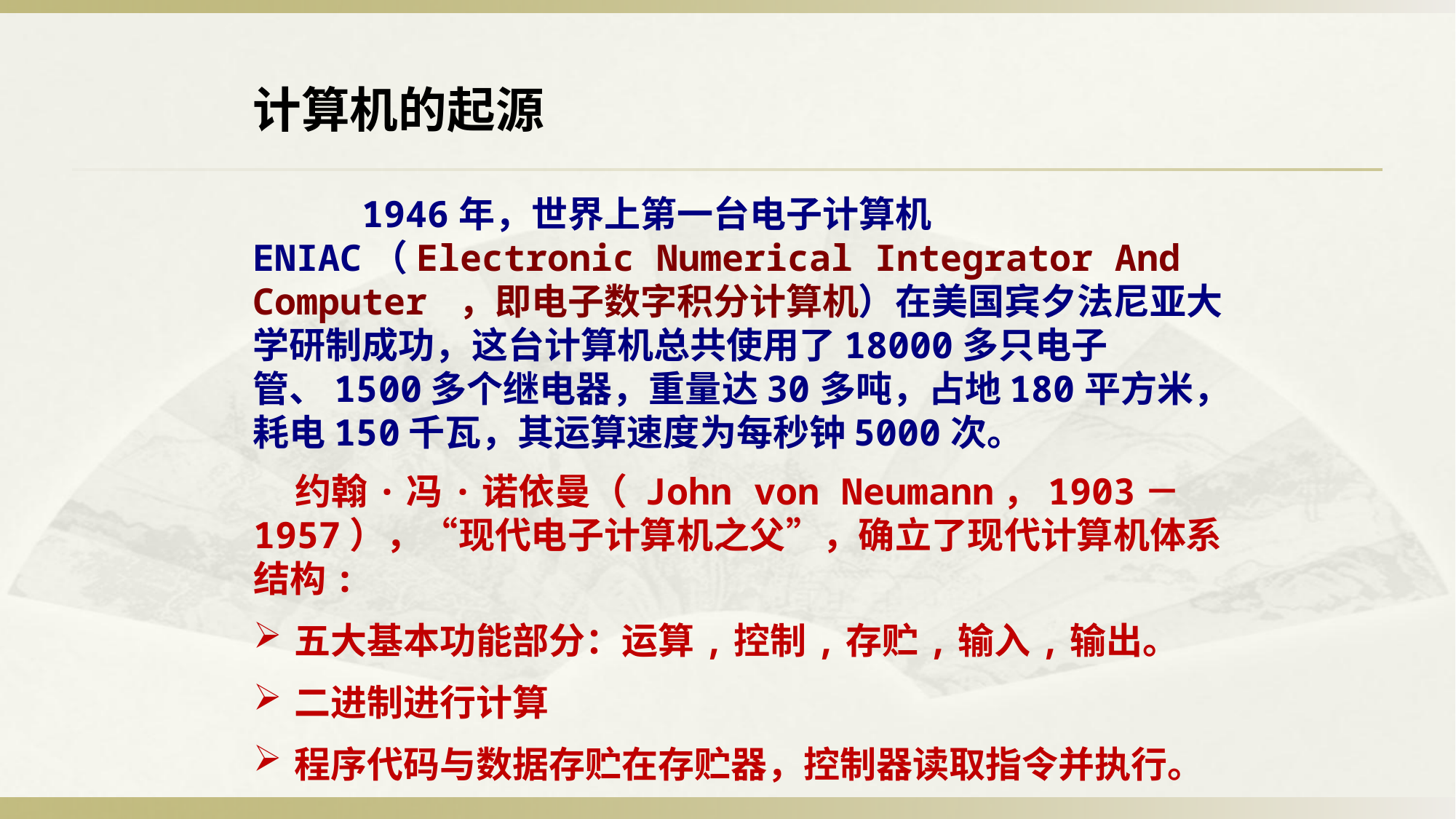

计算机的起源
     1946年，世界上第一台电子计算机ENIAC（Electronic Numerical Integrator And Computer ，即电子数字积分计算机）在美国宾夕法尼亚大学研制成功，这台计算机总共使用了18000多只电子管、1500多个继电器，重量达30多吨，占地180平方米，耗电150千瓦，其运算速度为每秒钟5000次。

    约翰·冯·诺依曼（ John von Neumann，1903－1957），“现代电子计算机之父”，确立了现代计算机体系结构:
五大基本功能部分：运算,控制,存贮,输入,输出。
二进制进行计算
程序代码与数据存贮在存贮器，控制器读取指令并执行。